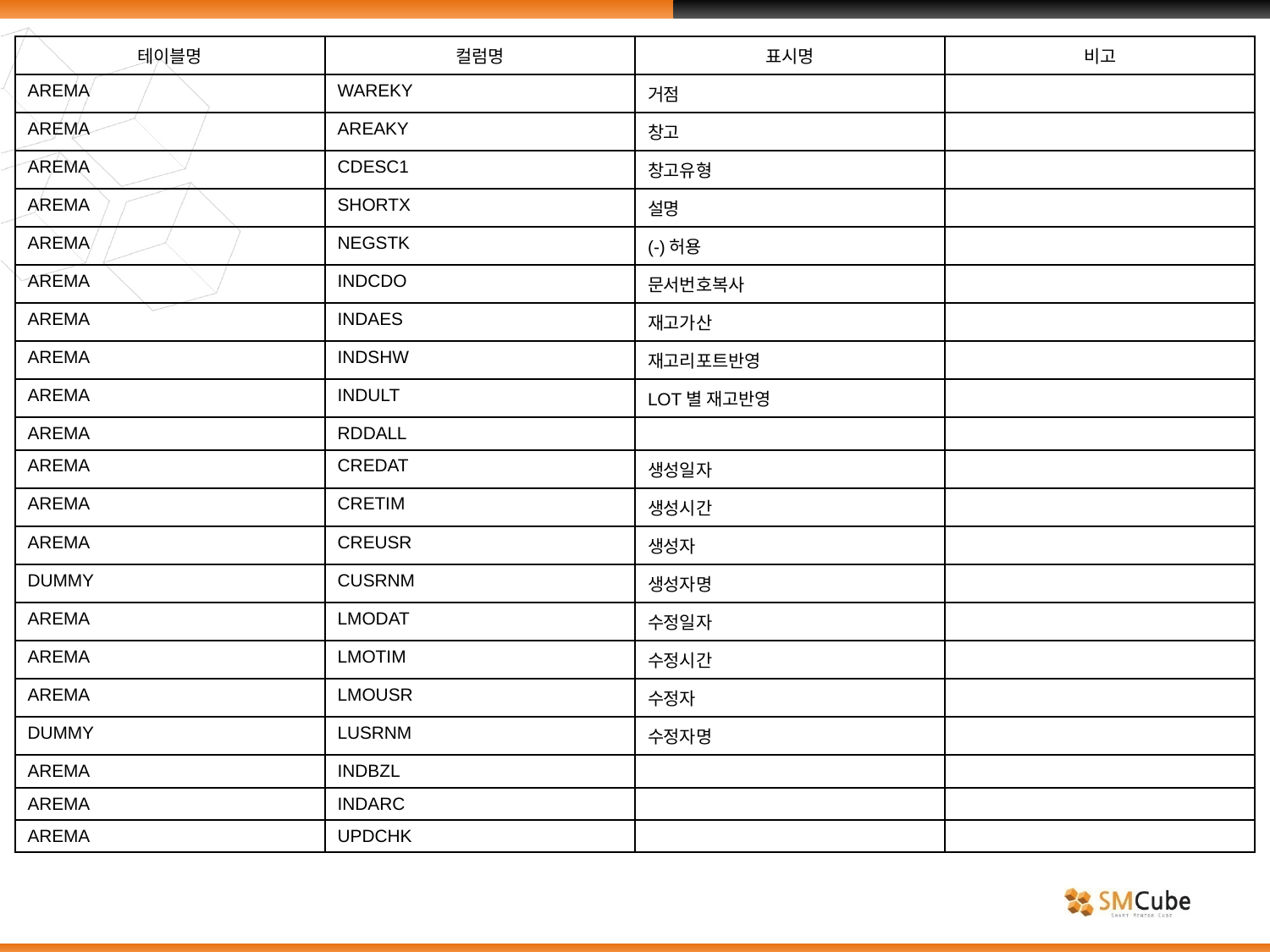

| 테이블명 | 컬럼명 | 표시명 | 비고 |
| --- | --- | --- | --- |
| AREMA | WAREKY | 거점 |  |
| AREMA | AREAKY | 창고 |  |
| AREMA | CDESC1 | 창고유형 |  |
| AREMA | SHORTX | 설명 |  |
| AREMA | NEGSTK | (-)허용 |  |
| AREMA | INDCDO | 문서번호복사 |  |
| AREMA | INDAES | 재고가산 |  |
| AREMA | INDSHW | 재고리포트반영 |  |
| AREMA | INDULT | LOT별 재고반영 |  |
| AREMA | RDDALL |  |  |
| AREMA | CREDAT | 생성일자 |  |
| AREMA | CRETIM | 생성시간 |  |
| AREMA | CREUSR | 생성자 |  |
| DUMMY | CUSRNM | 생성자명 |  |
| AREMA | LMODAT | 수정일자 |  |
| AREMA | LMOTIM | 수정시간 |  |
| AREMA | LMOUSR | 수정자 |  |
| DUMMY | LUSRNM | 수정자명 |  |
| AREMA | INDBZL |  |  |
| AREMA | INDARC |  |  |
| AREMA | UPDCHK |  |  |